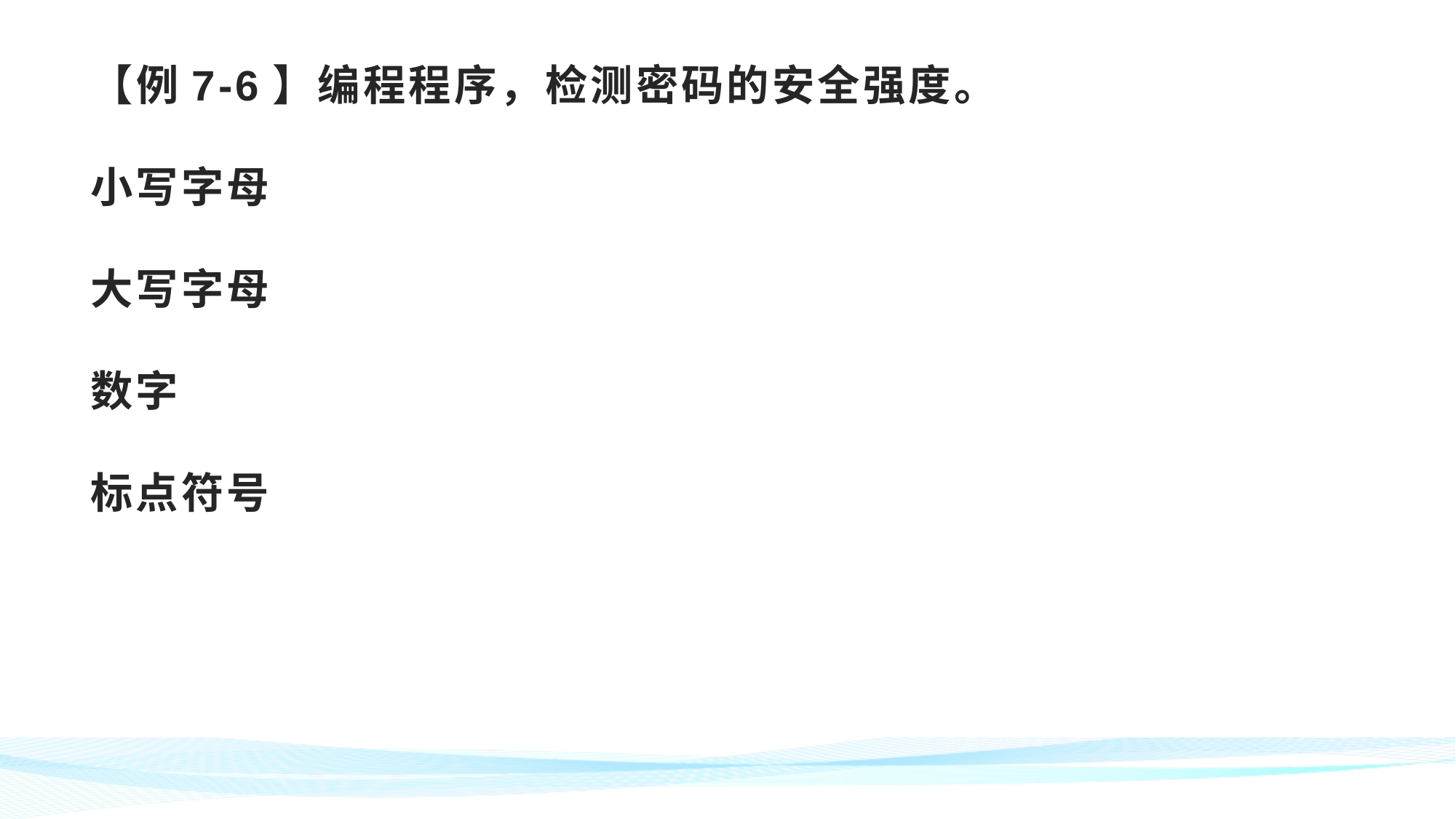

# 【例7-6】编程程序，检测密码的安全强度。 小写字母 大写字母 数字 标点符号
122